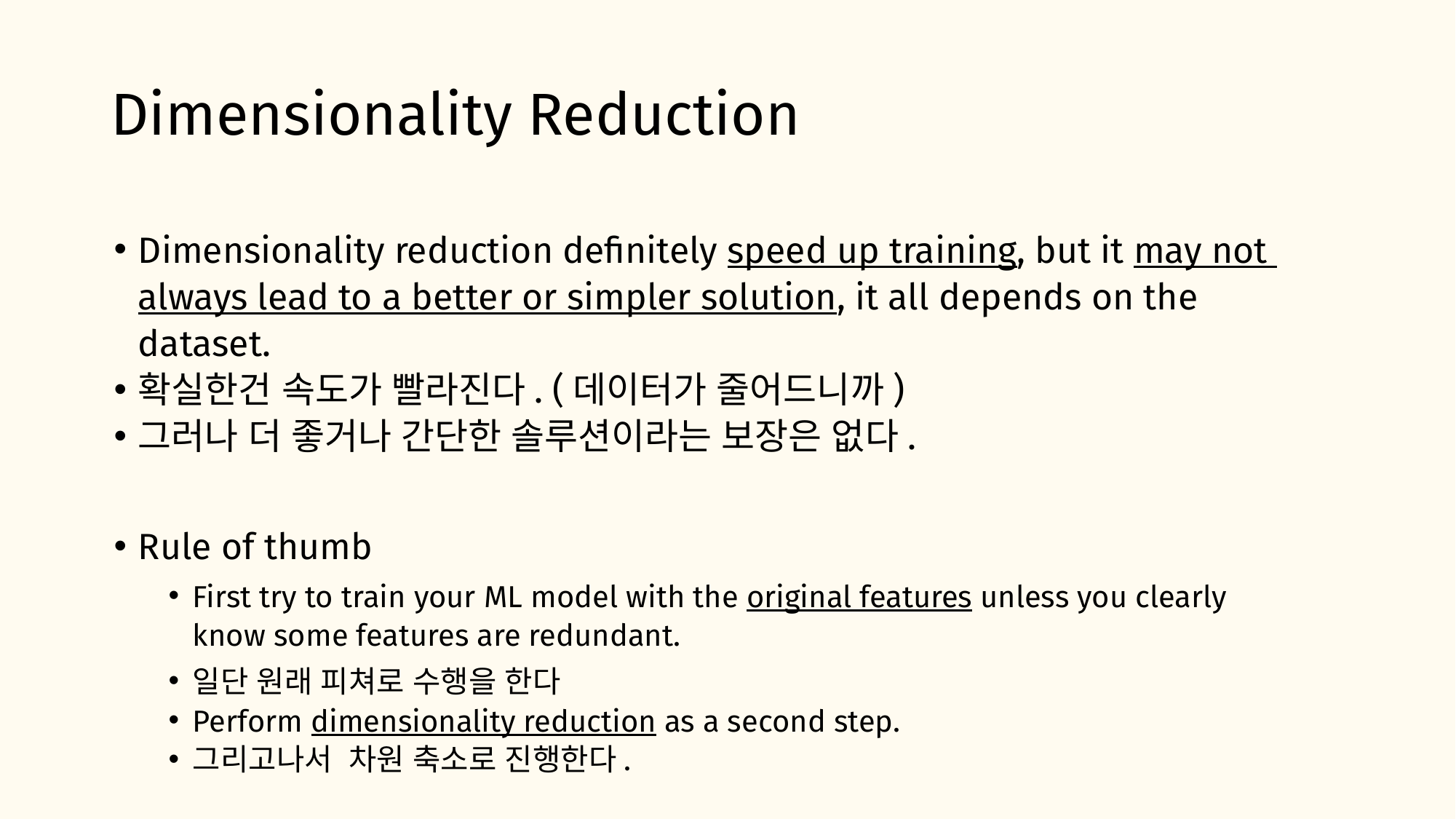

# Dimensionality Reduction
Dimensionality reduction definitely speed up training, but it may not  always lead to a better or simpler solution, it all depends on the  dataset.
확실한건 속도가 빨라진다. (데이터가 줄어드니까)
그러나 더 좋거나 간단한 솔루션이라는 보장은 없다.

Rule of thumb
First try to train your ML model with the original features unless you clearly  know some features are redundant.
일단 원래 피쳐로 수행을 한다
Perform dimensionality reduction as a second step.
그리고나서  차원 축소로 진행한다.